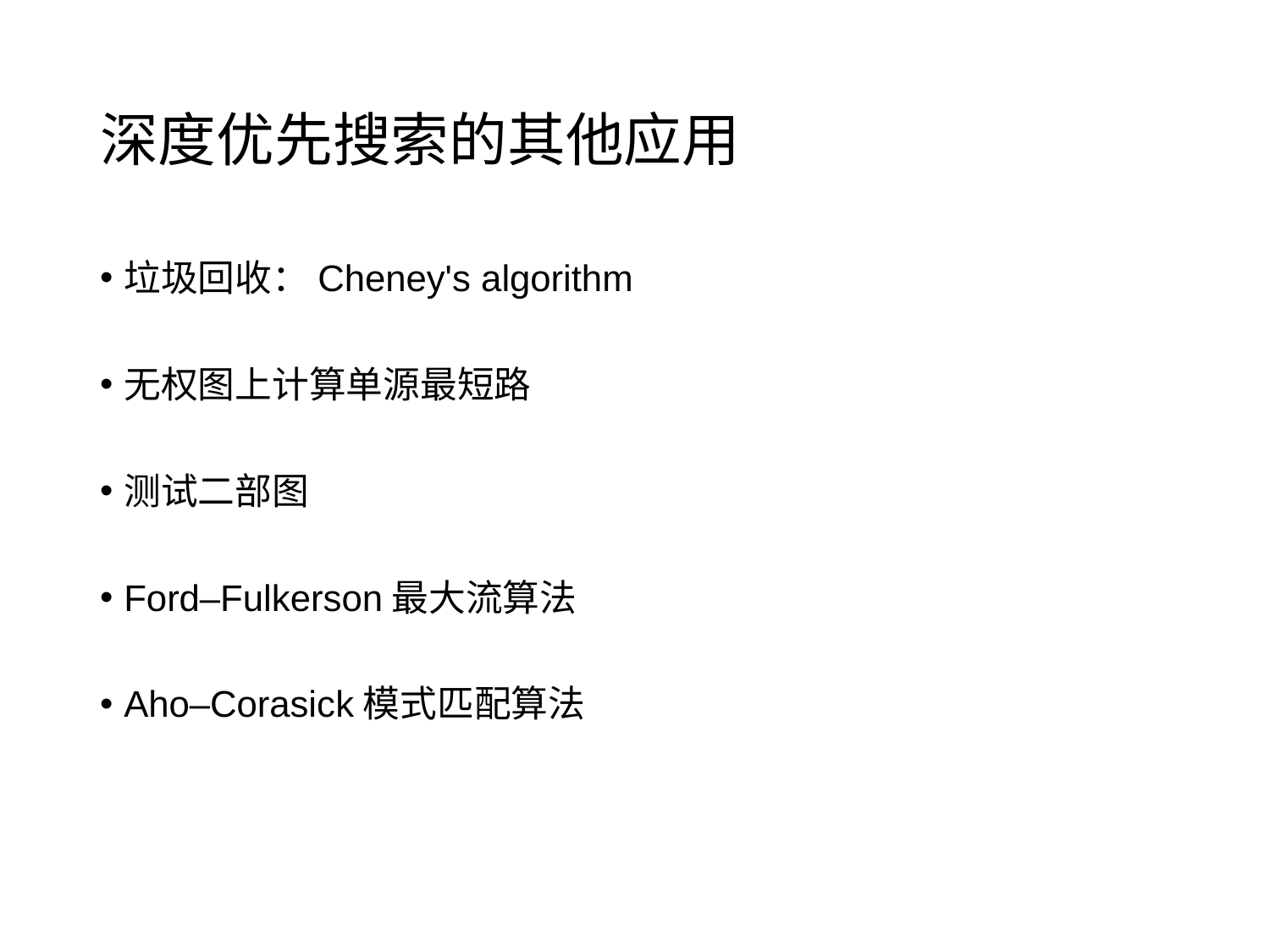

# 深度优先搜索的其他应用
垃圾回收：Cheney's algorithm

无权图上计算单源最短路

测试二部图

Ford–Fulkerson最大流算法

Aho–Corasick模式匹配算法